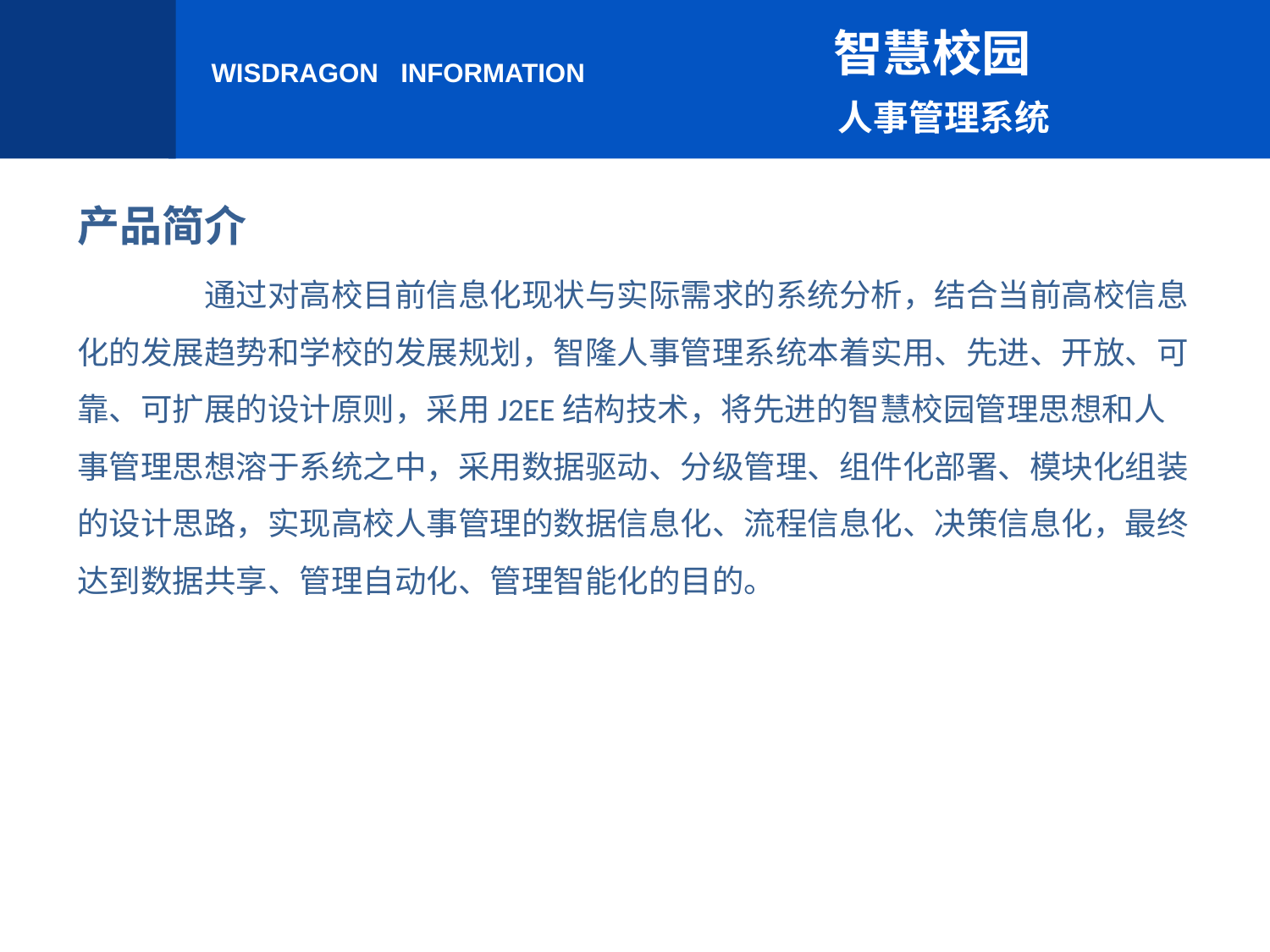

智慧校园
 人事管理系统
产品简介
	通过对高校目前信息化现状与实际需求的系统分析，结合当前高校信息化的发展趋势和学校的发展规划，智隆人事管理系统本着实用、先进、开放、可靠、可扩展的设计原则，采用J2EE结构技术，将先进的智慧校园管理思想和人事管理思想溶于系统之中，采用数据驱动、分级管理、组件化部署、模块化组装的设计思路，实现高校人事管理的数据信息化、流程信息化、决策信息化，最终达到数据共享、管理自动化、管理智能化的目的。